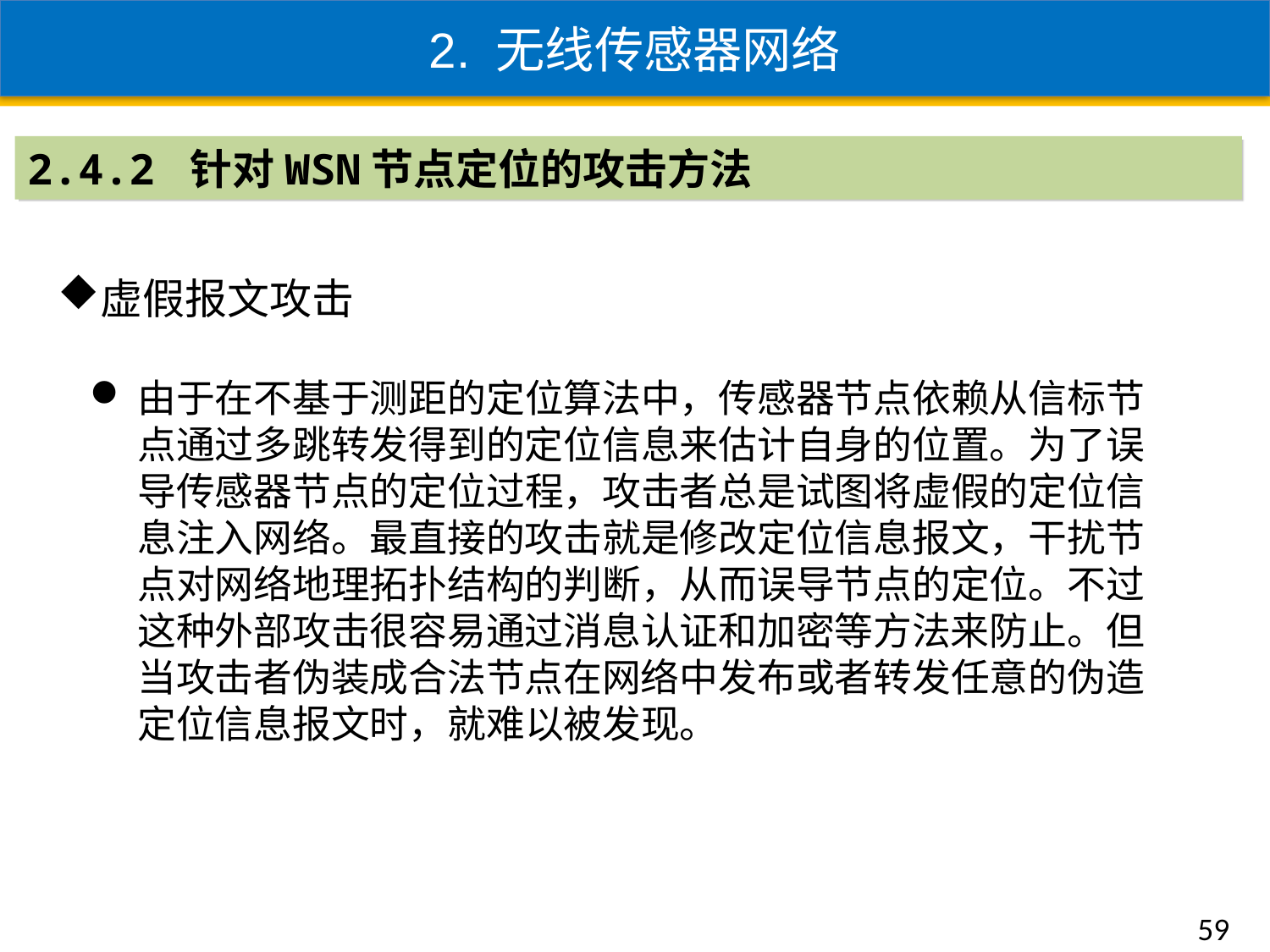

2. 无线传感器网络

2.4.2 针对WSN节点定位的攻击方法
虚假报文攻击

由于在不基于测距的定位算法中，传感器节点依赖从信标节点通过多跳转发得到的定位信息来估计自身的位置。为了误导传感器节点的定位过程，攻击者总是试图将虚假的定位信息注入网络。最直接的攻击就是修改定位信息报文，干扰节点对网络地理拓扑结构的判断，从而误导节点的定位。不过这种外部攻击很容易通过消息认证和加密等方法来防止。但当攻击者伪装成合法节点在网络中发布或者转发任意的伪造定位信息报文时，就难以被发现。
59